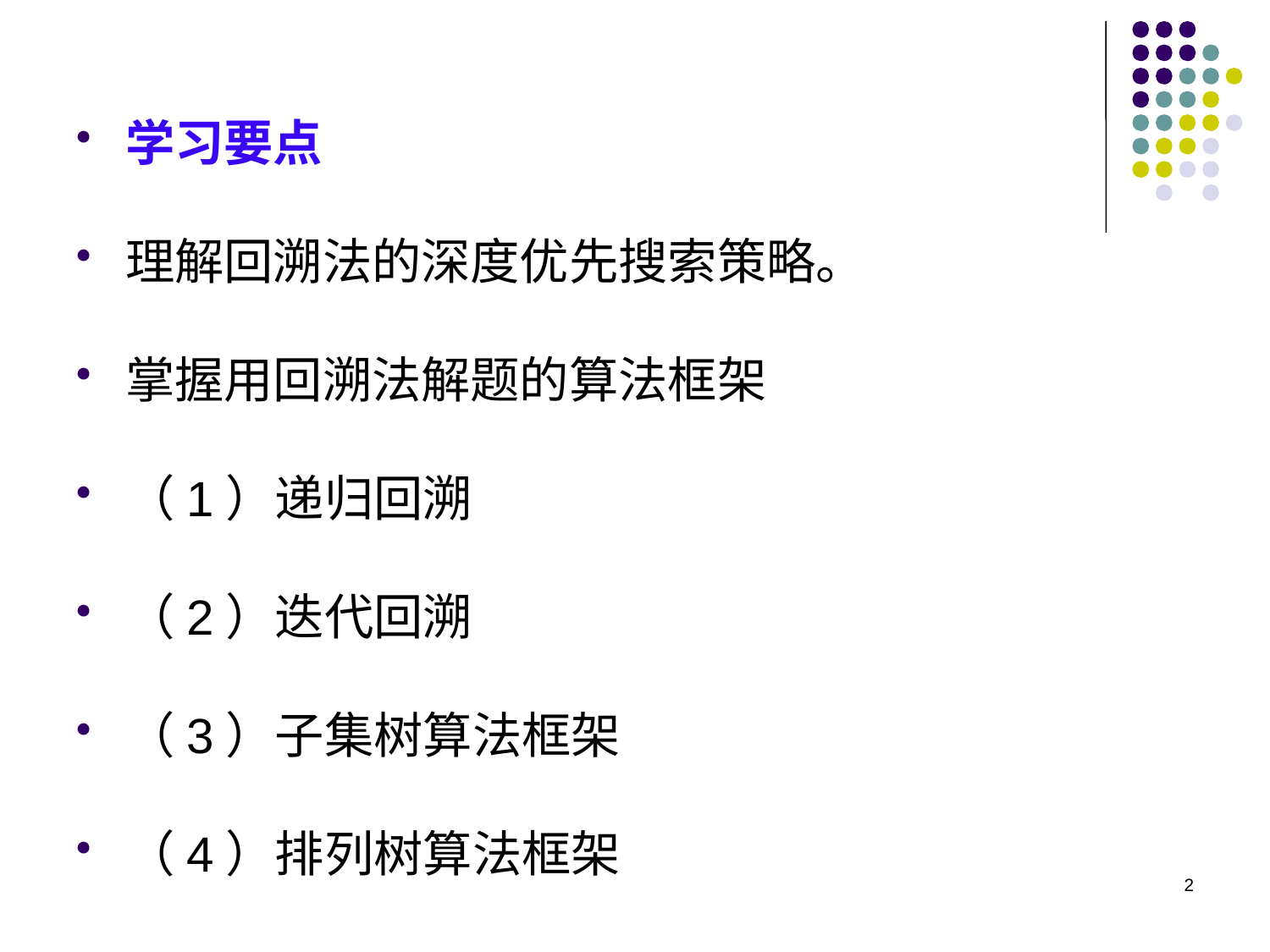

学习要点
理解回溯法的深度优先搜索策略。
掌握用回溯法解题的算法框架
（1）递归回溯
（2）迭代回溯
（3）子集树算法框架
（4）排列树算法框架

2